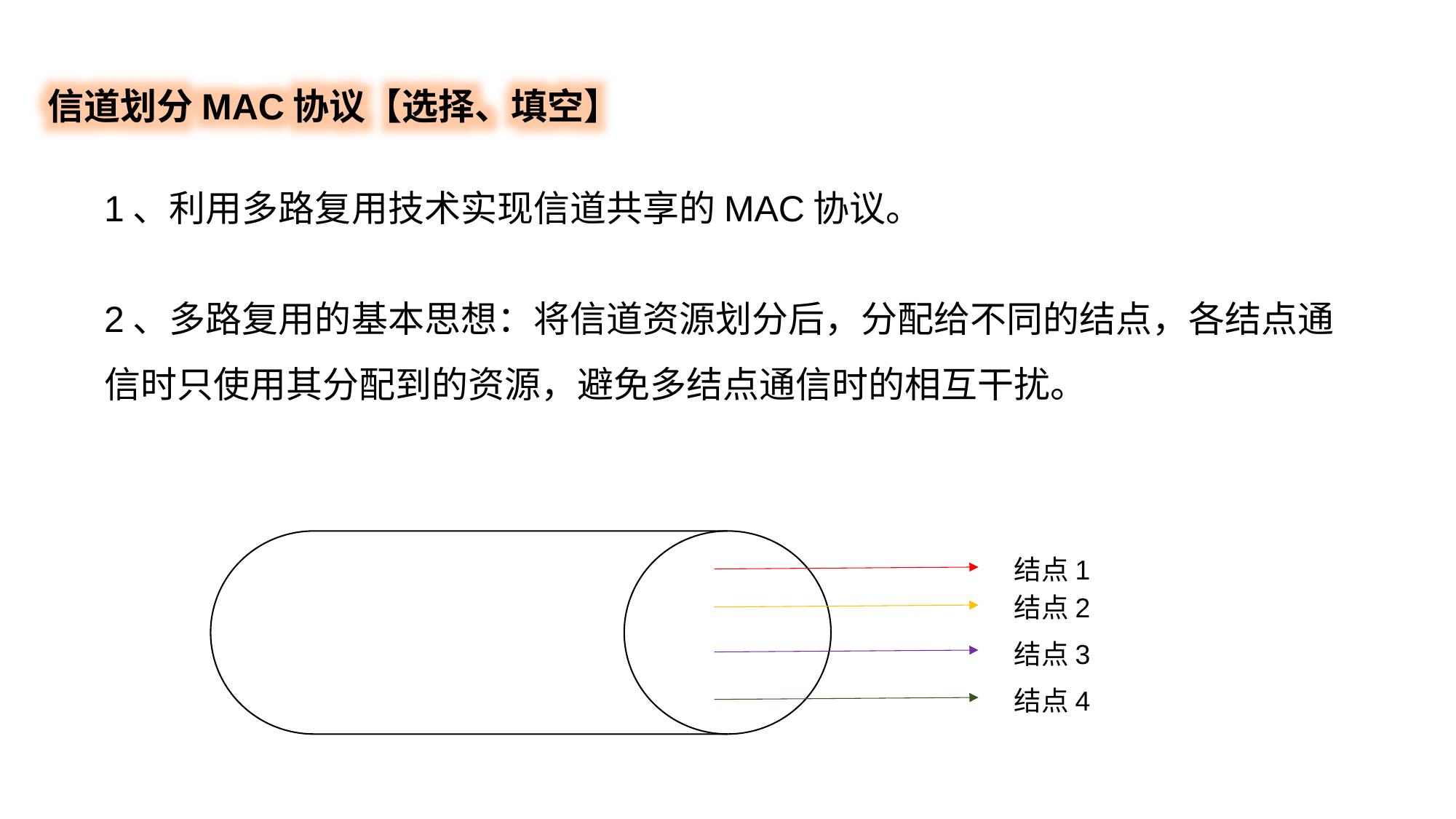

信道划分MAC协议【选择、填空】
1、利用多路复用技术实现信道共享的MAC协议。
2、多路复用的基本思想：将信道资源划分后，分配给不同的结点，各结点通信时只使用其分配到的资源，避免多结点通信时的相互干扰。

结点1
结点2
结点3
结点4